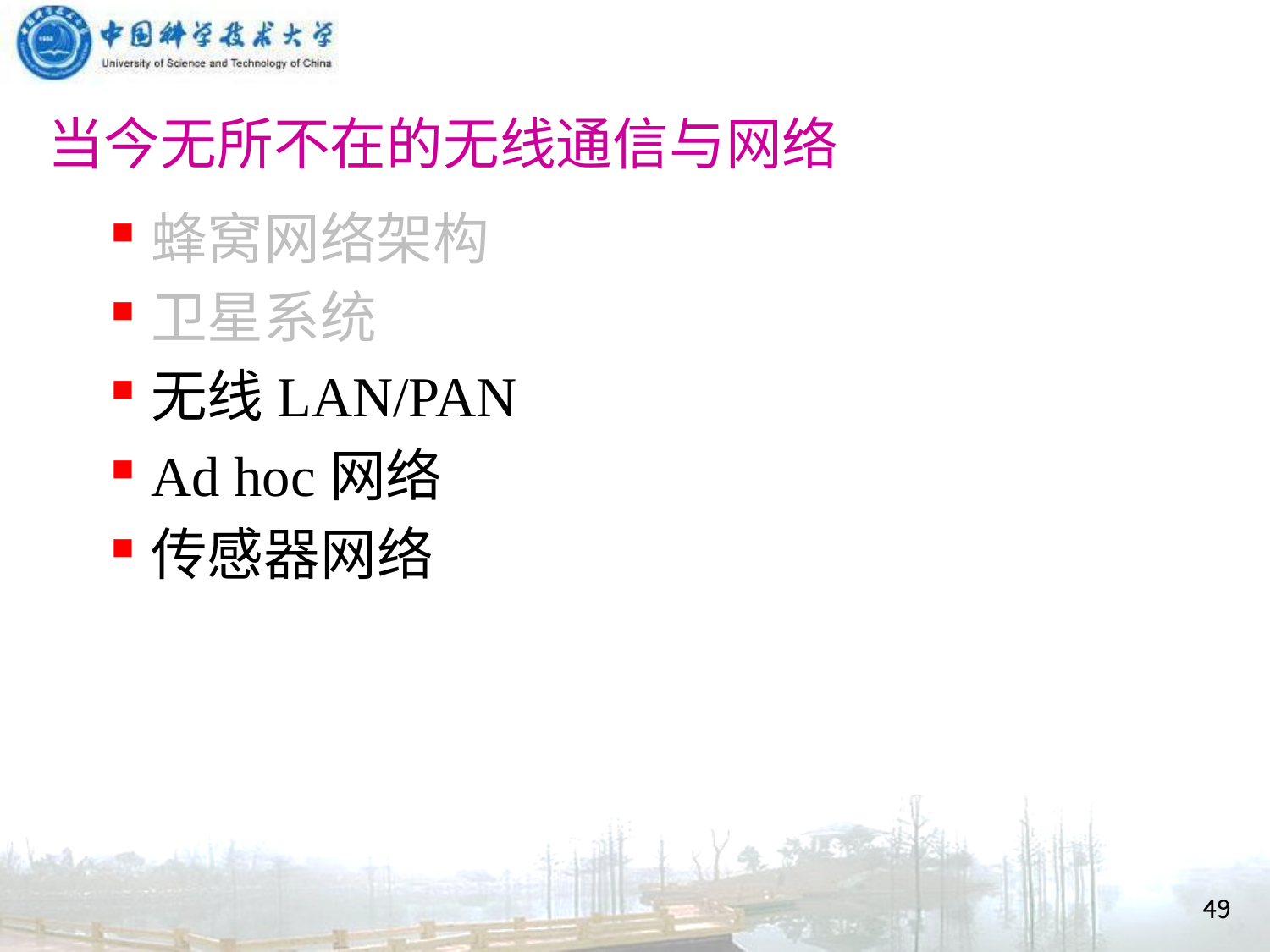

# 当今无所不在的无线通信与网络
蜂窝网络架构
卫星系统
无线LAN/PAN
Ad hoc网络
传感器网络
49